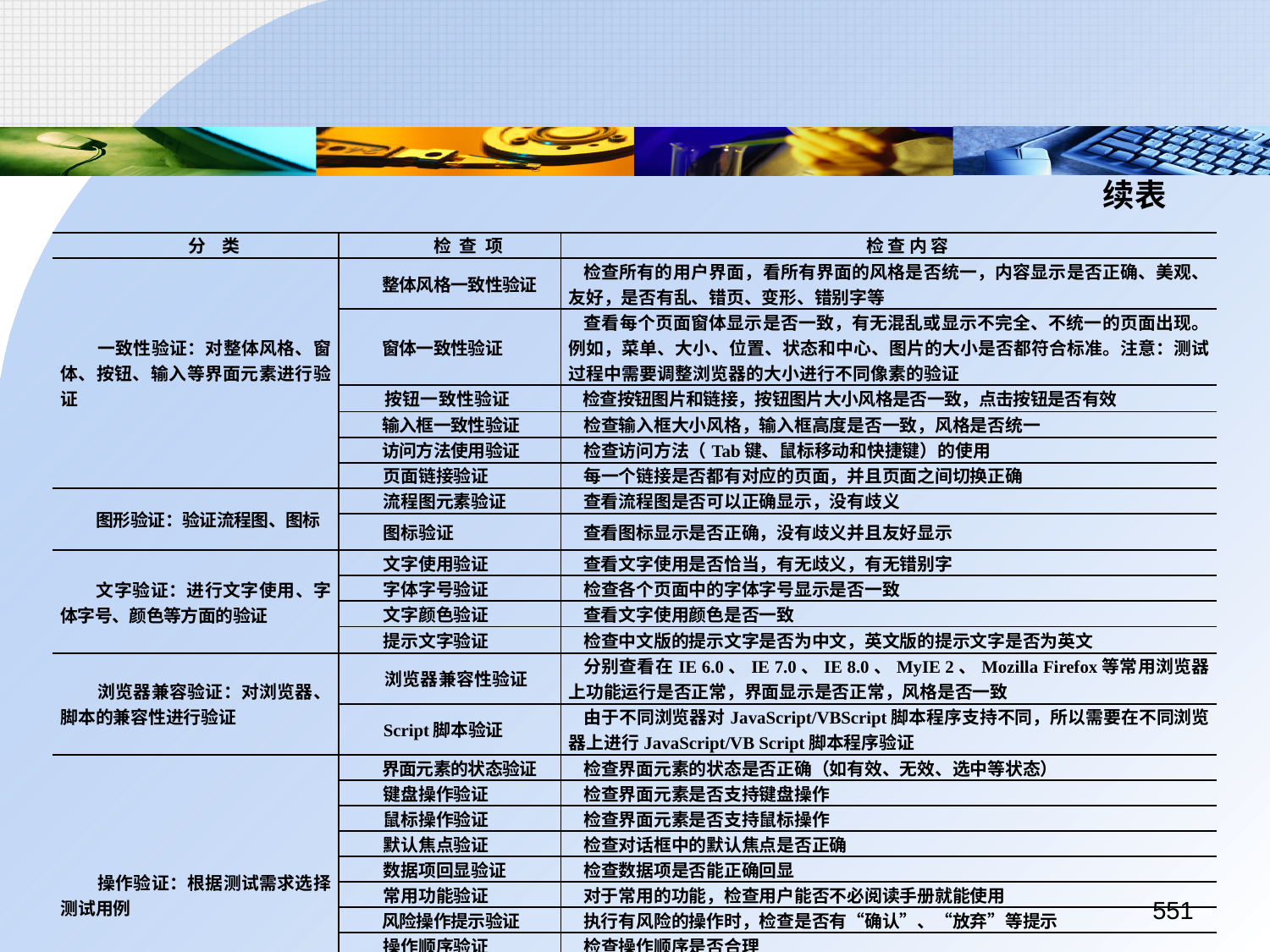

续表
| 分 类 | 检 查 项 | 检 查 内 容 |
| --- | --- | --- |
| 一致性验证：对整体风格、窗体、按钮、输入等界面元素进行验证 | 整体风格一致性验证 | 检查所有的用户界面，看所有界面的风格是否统一，内容显示是否正确、美观、友好，是否有乱、错页、变形、错别字等 |
|  | 窗体一致性验证 | 查看每个页面窗体显示是否一致，有无混乱或显示不完全、不统一的页面出现。例如，菜单、大小、位置、状态和中心、图片的大小是否都符合标准。注意：测试过程中需要调整浏览器的大小进行不同像素的验证 |
|  | 按钮一致性验证 | 检查按钮图片和链接，按钮图片大小风格是否一致，点击按钮是否有效 |
|  | 输入框一致性验证 | 检查输入框大小风格，输入框高度是否一致，风格是否统一 |
|  | 访问方法使用验证 | 检查访问方法（Tab键、鼠标移动和快捷键）的使用 |
|  | 页面链接验证 | 每一个链接是否都有对应的页面，并且页面之间切换正确 |
| 图形验证：验证流程图、图标 | 流程图元素验证 | 查看流程图是否可以正确显示，没有歧义 |
|  | 图标验证 | 查看图标显示是否正确，没有歧义并且友好显示 |
| 文字验证：进行文字使用、字体字号、颜色等方面的验证 | 文字使用验证 | 查看文字使用是否恰当，有无歧义，有无错别字 |
|  | 字体字号验证 | 检查各个页面中的字体字号显示是否一致 |
|  | 文字颜色验证 | 查看文字使用颜色是否一致 |
|  | 提示文字验证 | 检查中文版的提示文字是否为中文，英文版的提示文字是否为英文 |
| 浏览器兼容验证：对浏览器、脚本的兼容性进行验证 | 浏览器兼容性验证 | 分别查看在IE 6.0、IE 7.0、IE 8.0、MyIE 2、Mozilla Firefox等常用浏览器上功能运行是否正常，界面显示是否正常，风格是否一致 |
|  | Script脚本验证 | 由于不同浏览器对JavaScript/VBScript脚本程序支持不同，所以需要在不同浏览器上进行JavaScript/VB Script脚本程序验证 |
| 操作验证：根据测试需求选择测试用例 | 界面元素的状态验证 | 检查界面元素的状态是否正确（如有效、无效、选中等状态） |
|  | 键盘操作验证 | 检查界面元素是否支持键盘操作 |
|  | 鼠标操作验证 | 检查界面元素是否支持鼠标操作 |
|  | 默认焦点验证 | 检查对话框中的默认焦点是否正确 |
|  | 数据项回显验证 | 检查数据项是否能正确回显 |
|  | 常用功能验证 | 对于常用的功能，检查用户能否不必阅读手册就能使用 |
|  | 风险操作提示验证 | 执行有风险的操作时，检查是否有“确认”、“放弃”等提示 |
|  | 操作顺序验证 | 检查操作顺序是否合理 |
|  | 按钮排列验证 | 检查按钮排列是否合理 |
|  | 导航帮助验证 | 检查导航帮助是否明确 |
|  | 提示信息规范验证 | 检查提示信息是否规范 |
551